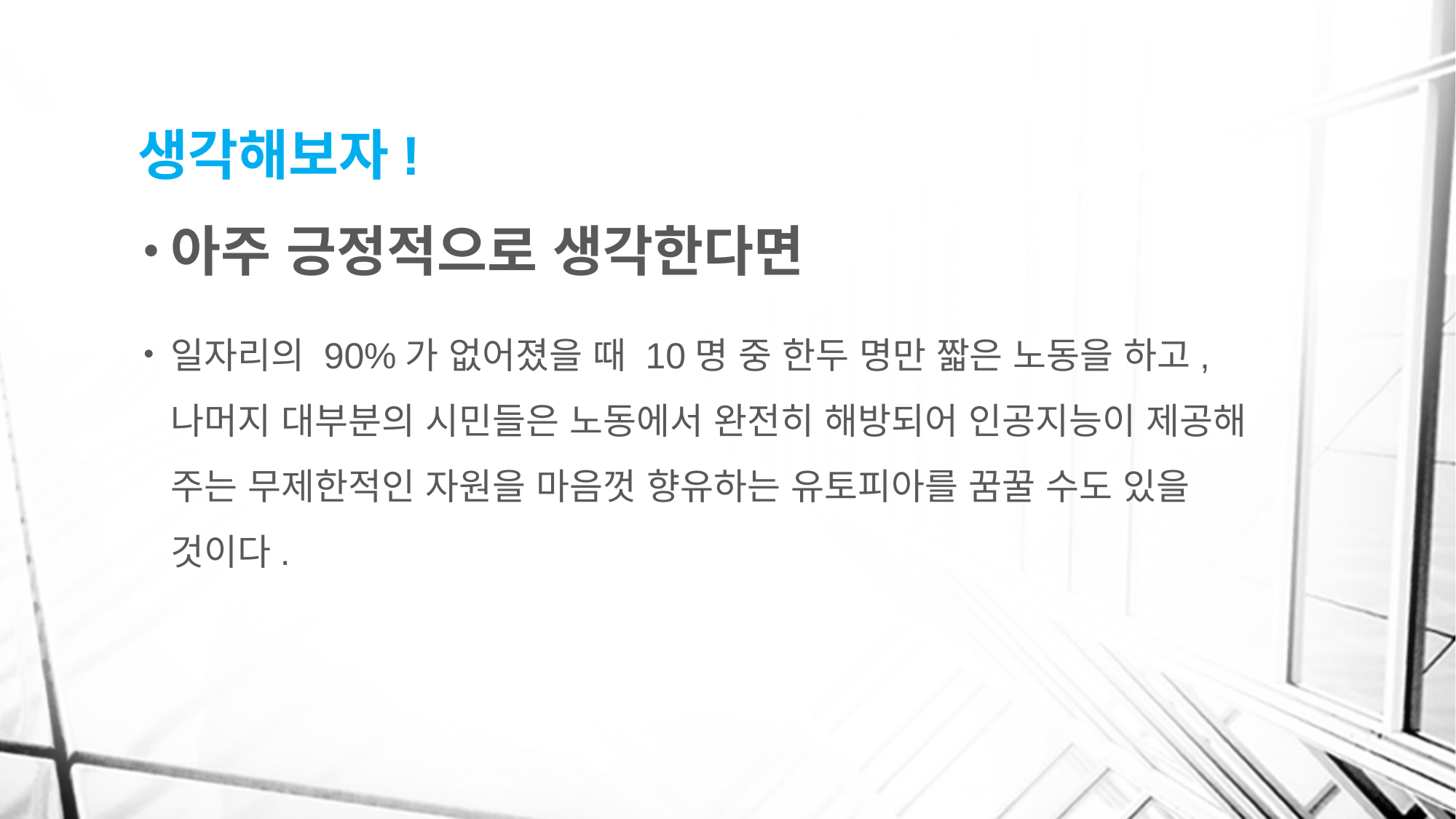

# 생각해보자!
아주 긍정적으로 생각한다면
일자리의 90%가 없어졌을 때 10명 중 한두 명만 짧은 노동을 하고, 나머지 대부분의 시민들은 노동에서 완전히 해방되어 인공지능이 제공해 주는 무제한적인 자원을 마음껏 향유하는 유토피아를 꿈꿀 수도 있을 것이다.